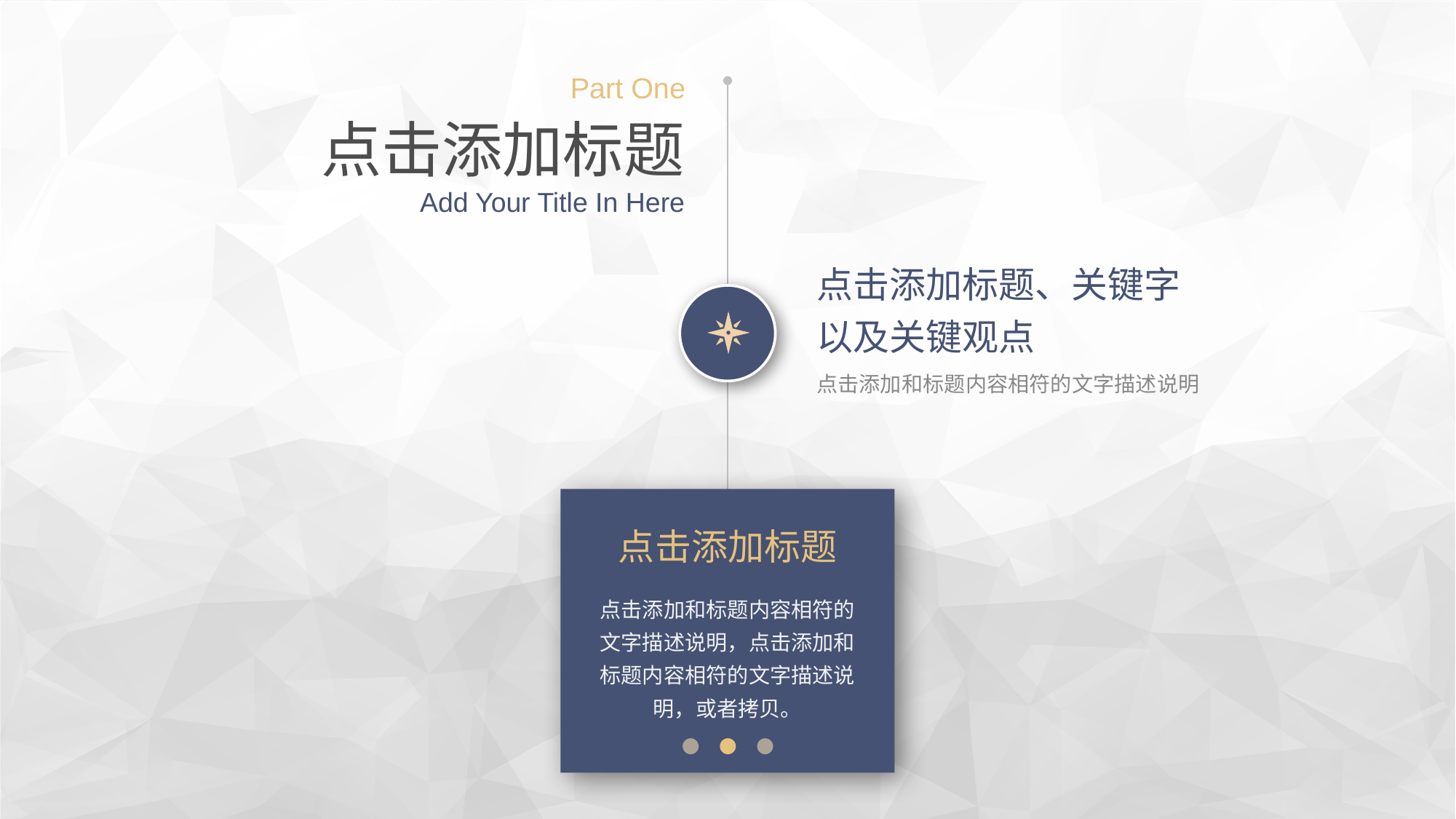

Part One
点击添加标题
Add Your Title In Here
点击添加标题、关键字以及关键观点

点击添加和标题内容相符的文字描述说明

点击添加标题
点击添加和标题内容相符的文字描述说明，点击添加和标题内容相符的文字描述说明，或者拷贝。